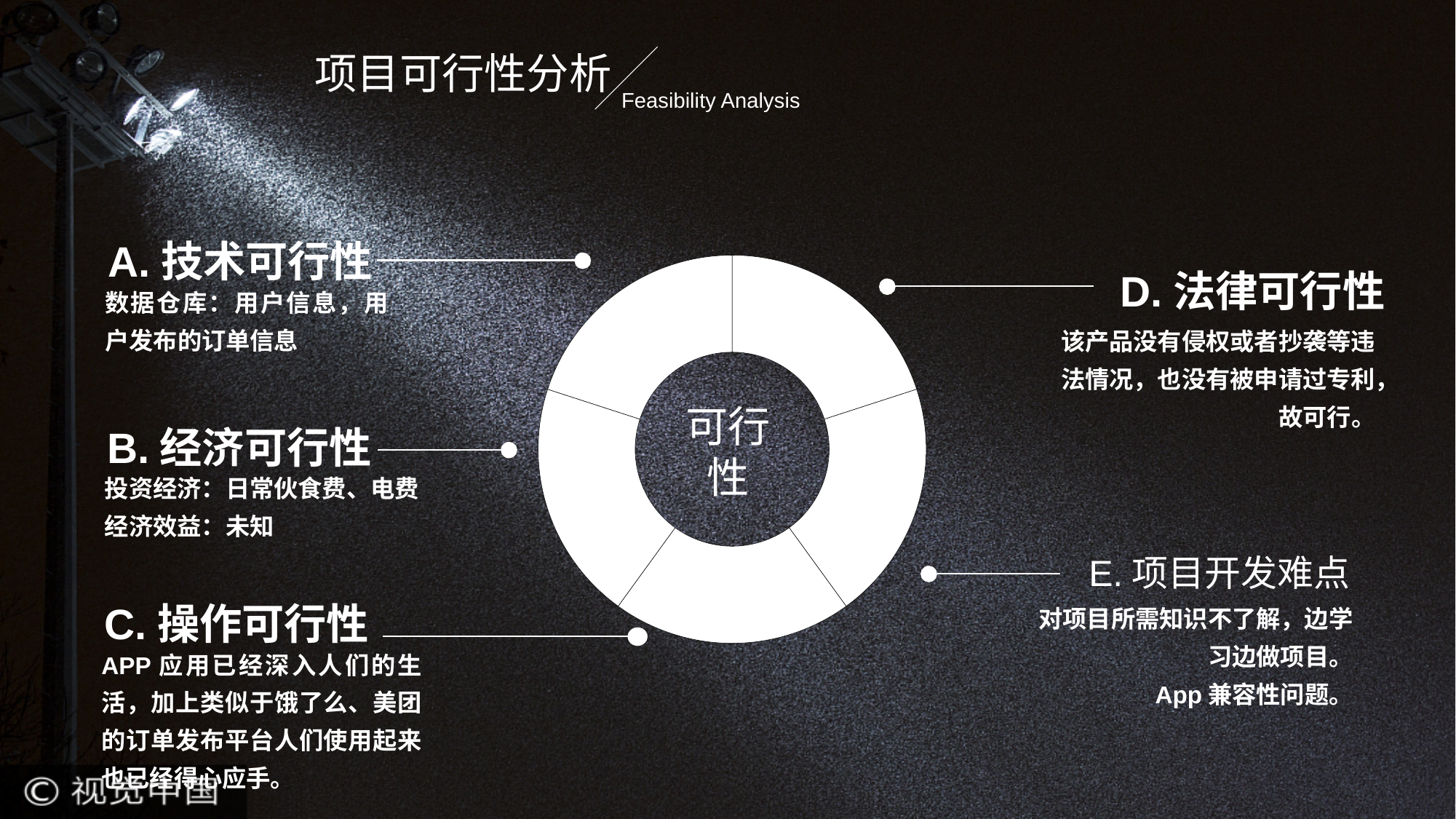

项目可行性分析
Feasibility Analysis

### Chart

| Category | 列1 |
|---|---|
|  | 0.166666667 |
|  | 0.166666667 |
|  | 0.166666667 |
|  | 0.166666667 |
|  | 0.166666667 |
|  | None |
A.技术可行性
数据仓库：用户信息，用户发布的订单信息

D.法律可行性
该产品没有侵权或者抄袭等违法情况，也没有被申请过专利，故可行。

可行
性
B.经济可行性
投资经济：日常伙食费、电费
经济效益：未知

E.项目开发难点
对项目所需知识不了解，边学习边做项目。
App兼容性问题。

C.操作可行性
APP应用已经深入人们的生活，加上类似于饿了么、美团的订单发布平台人们使用起来也已经得心应手。